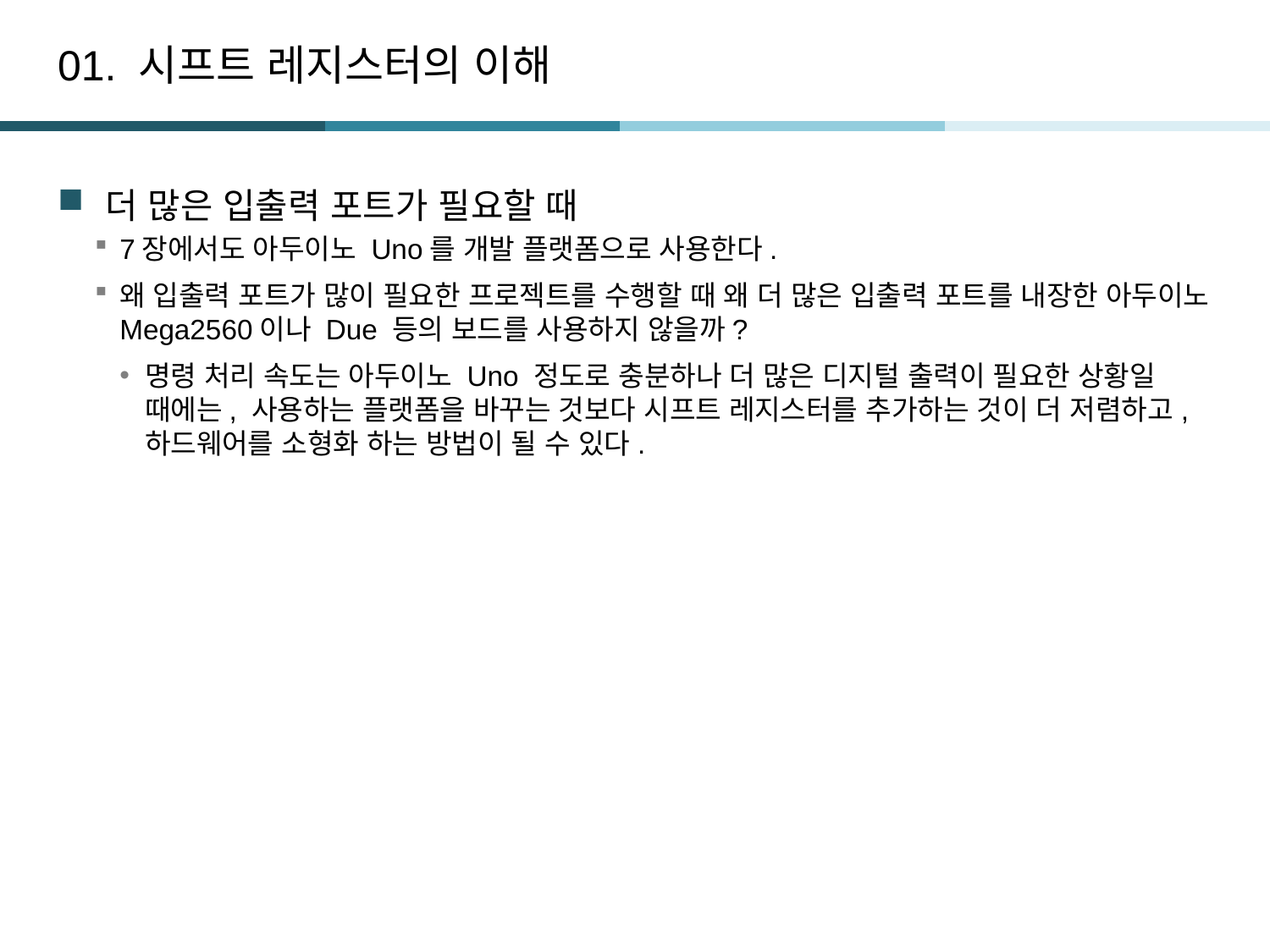

# 01. 시프트 레지스터의 이해
더 많은 입출력 포트가 필요할 때
7장에서도 아두이노 Uno를 개발 플랫폼으로 사용한다.
왜 입출력 포트가 많이 필요한 프로젝트를 수행할 때 왜 더 많은 입출력 포트를 내장한 아두이노 Mega2560이나 Due 등의 보드를 사용하지 않을까?
명령 처리 속도는 아두이노 Uno 정도로 충분하나 더 많은 디지털 출력이 필요한 상황일 때에는, 사용하는 플랫폼을 바꾸는 것보다 시프트 레지스터를 추가하는 것이 더 저렴하고, 하드웨어를 소형화 하는 방법이 될 수 있다.